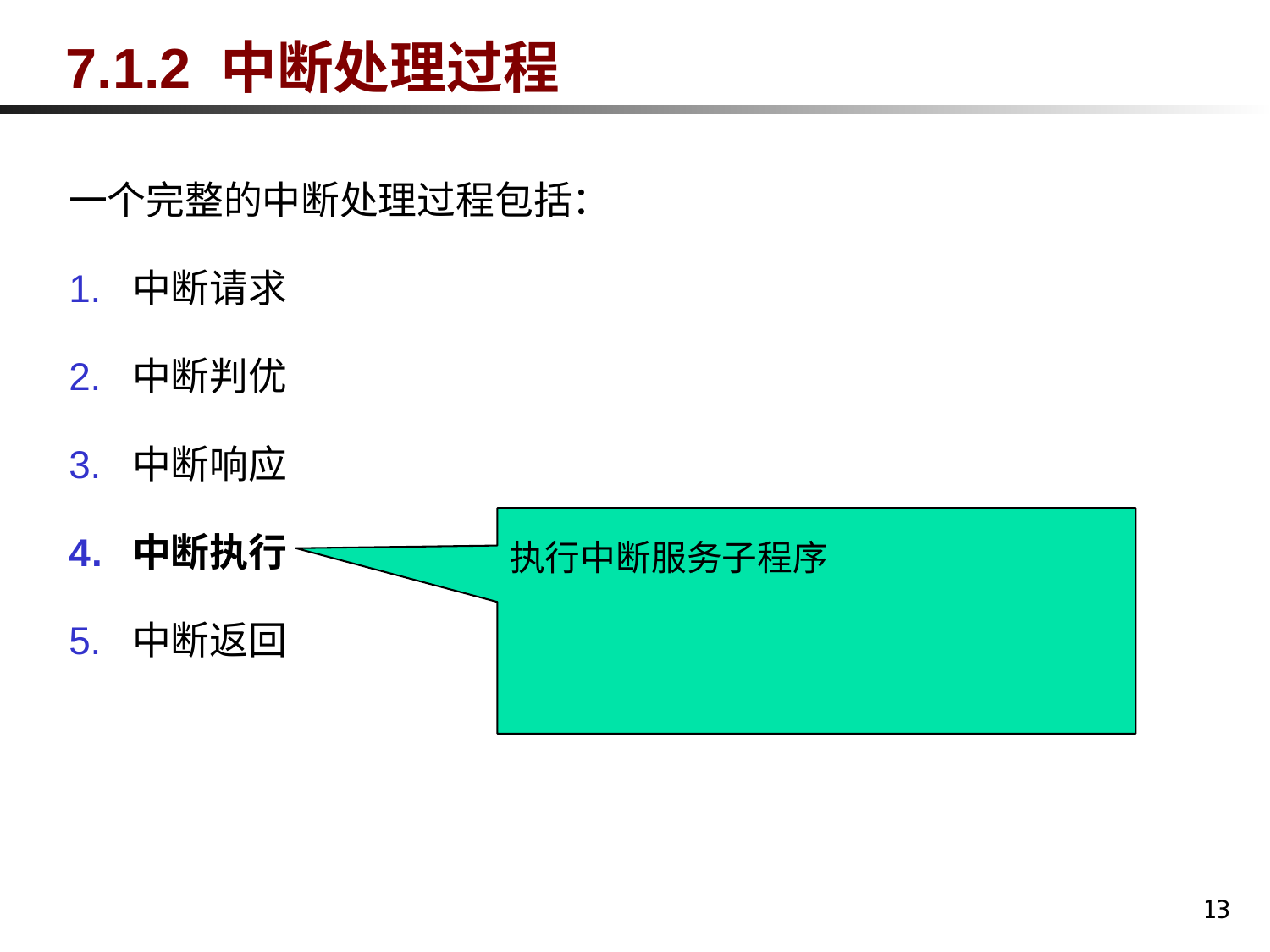

# 7.1.2 中断处理过程
一个完整的中断处理过程包括：
中断请求
中断判优
中断响应
中断执行
中断返回
执行中断服务子程序
13